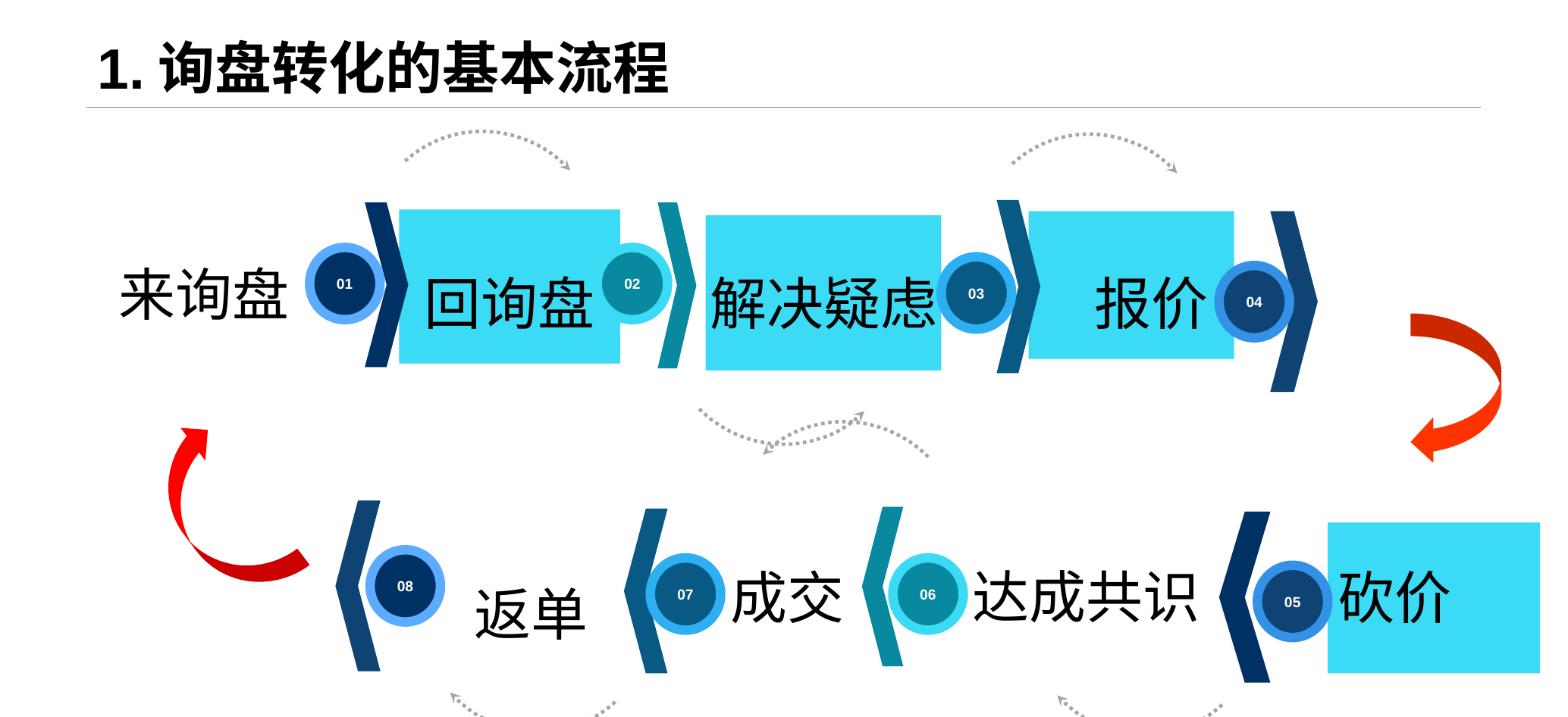

# 1.询盘转化的基本流程

来询盘

01
02
03
04

回询盘

报价

解决疑虑

达成共识

成交

砍价

返单

08
07
06
05
9